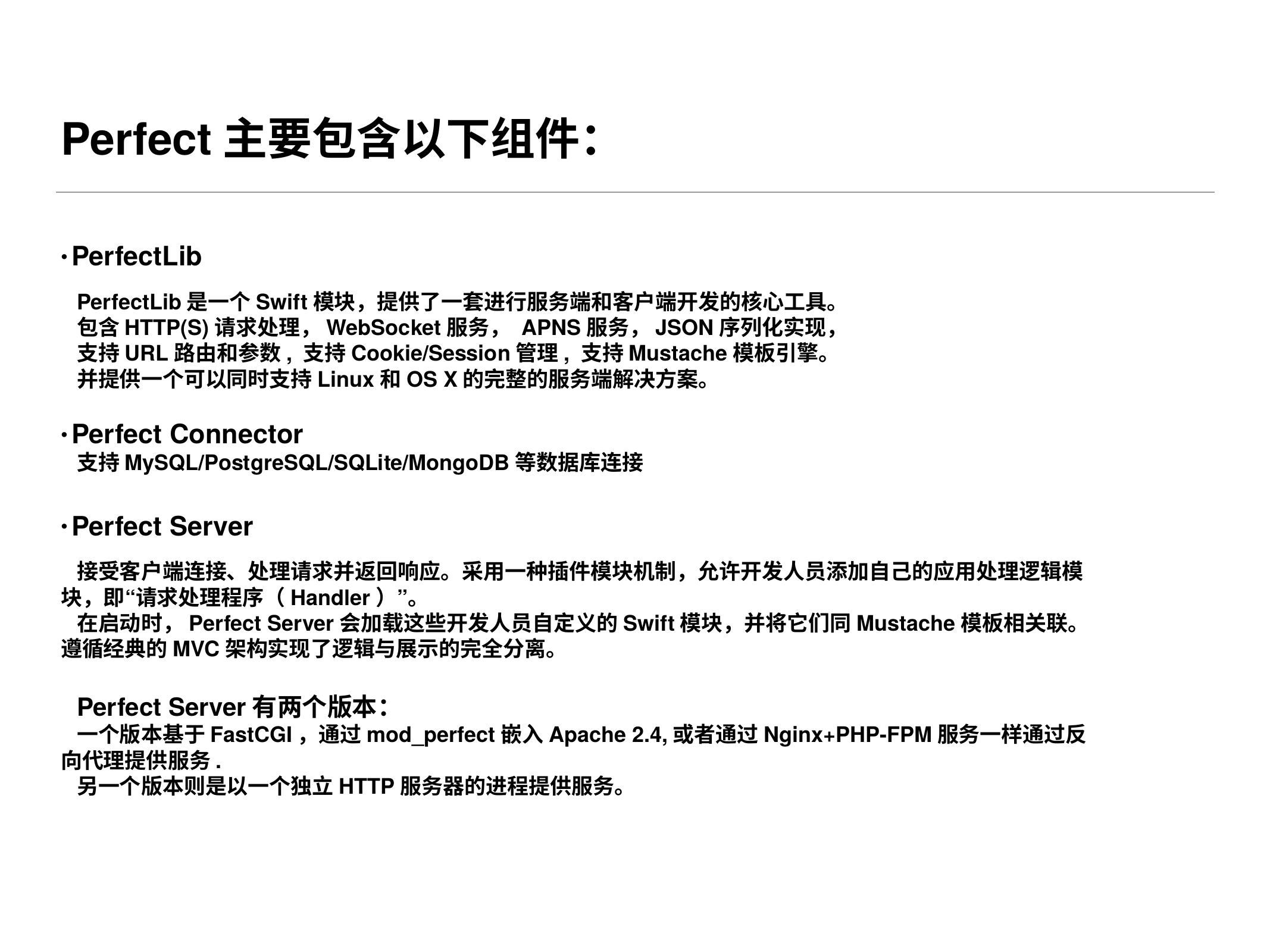

# Perfect主要包含以下组件：

PerfectLib

PerfectLib是一个Swift模块，提供了一套进行服务端和客户端开发的核心工具。
包含HTTP(S)请求处理，WebSocket服务， APNS服务，JSON序列化实现，
支持URL路由和参数, 支持Cookie/Session管理, 支持Mustache模板引擎。
并提供一个可以同时支持Linux和OS X的完整的服务端解决方案。

Perfect Connector
支持MySQL/PostgreSQL/SQLite/MongoDB等数据库连接

Perfect Server

接受客户端连接、处理请求并返回响应。采用一种插件模块机制，允许开发人员添加自己的应用处理逻辑模块，即“请求处理程序（Handler）”。
在启动时，Perfect Server会加载这些开发人员自定义的Swift模块，并将它们同Mustache模板相关联。遵循经典的MVC架构实现了逻辑与展示的完全分离。

Perfect Server有两个版本：
一个版本基于FastCGI，通过mod_perfect嵌入Apache 2.4,或者通过Nginx+PHP-FPM服务一样通过反向代理提供服务.
另一个版本则是以一个独立HTTP服务器的进程提供服务。